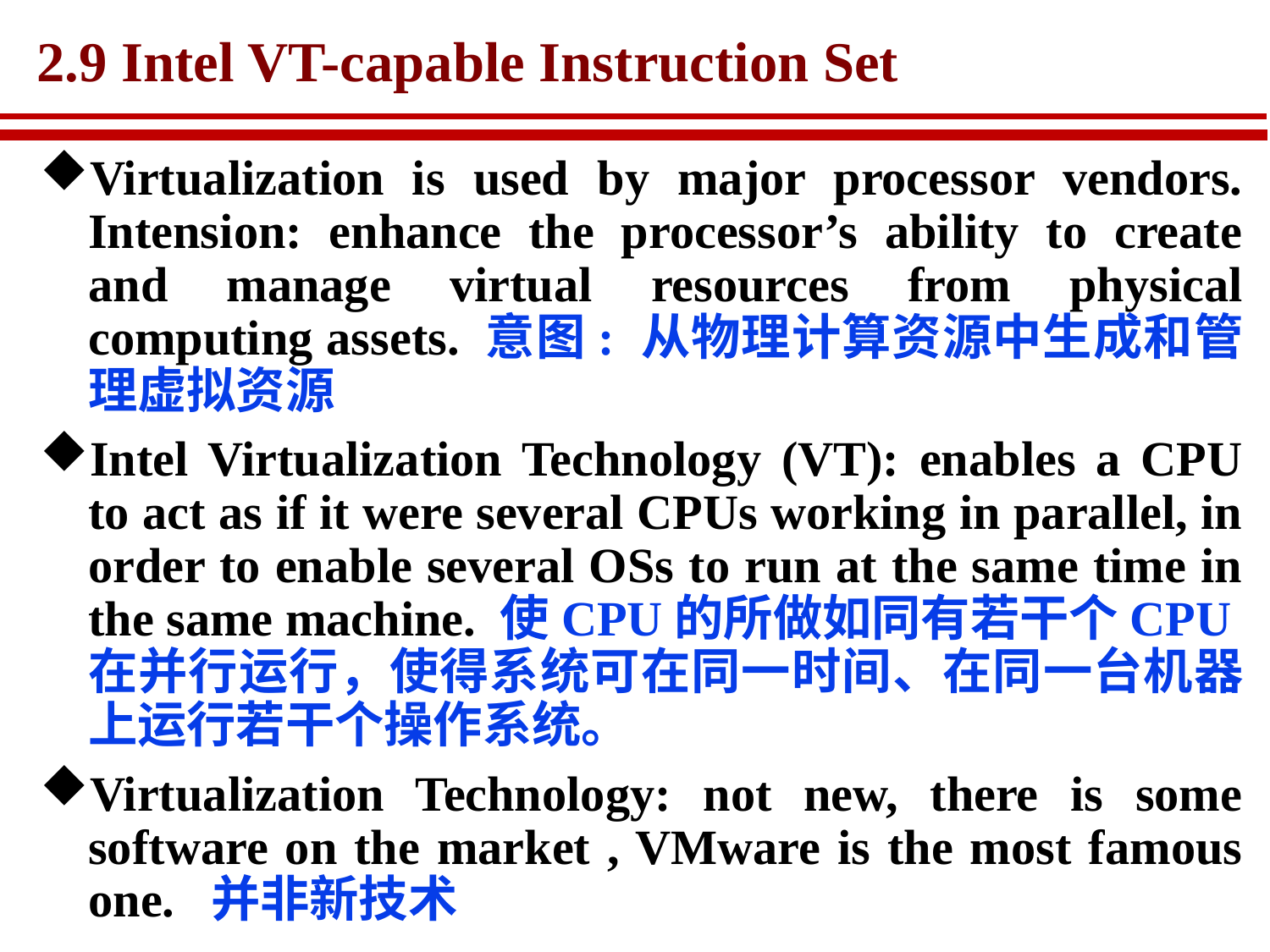

# 2.9 Intel VT-capable Instruction Set
Virtualization is used by major processor vendors. Intension: enhance the processor’s ability to create and manage virtual resources from physical computing assets. 意图: 从物理计算资源中生成和管理虚拟资源
Intel Virtualization Technology (VT): enables a CPU to act as if it were several CPUs working in parallel, in order to enable several OSs to run at the same time in the same machine. 使CPU的所做如同有若干个CPU在并行运行，使得系统可在同一时间、在同一台机器上运行若干个操作系统。
Virtualization Technology: not new, there is some software on the market , VMware is the most famous one.  并非新技术